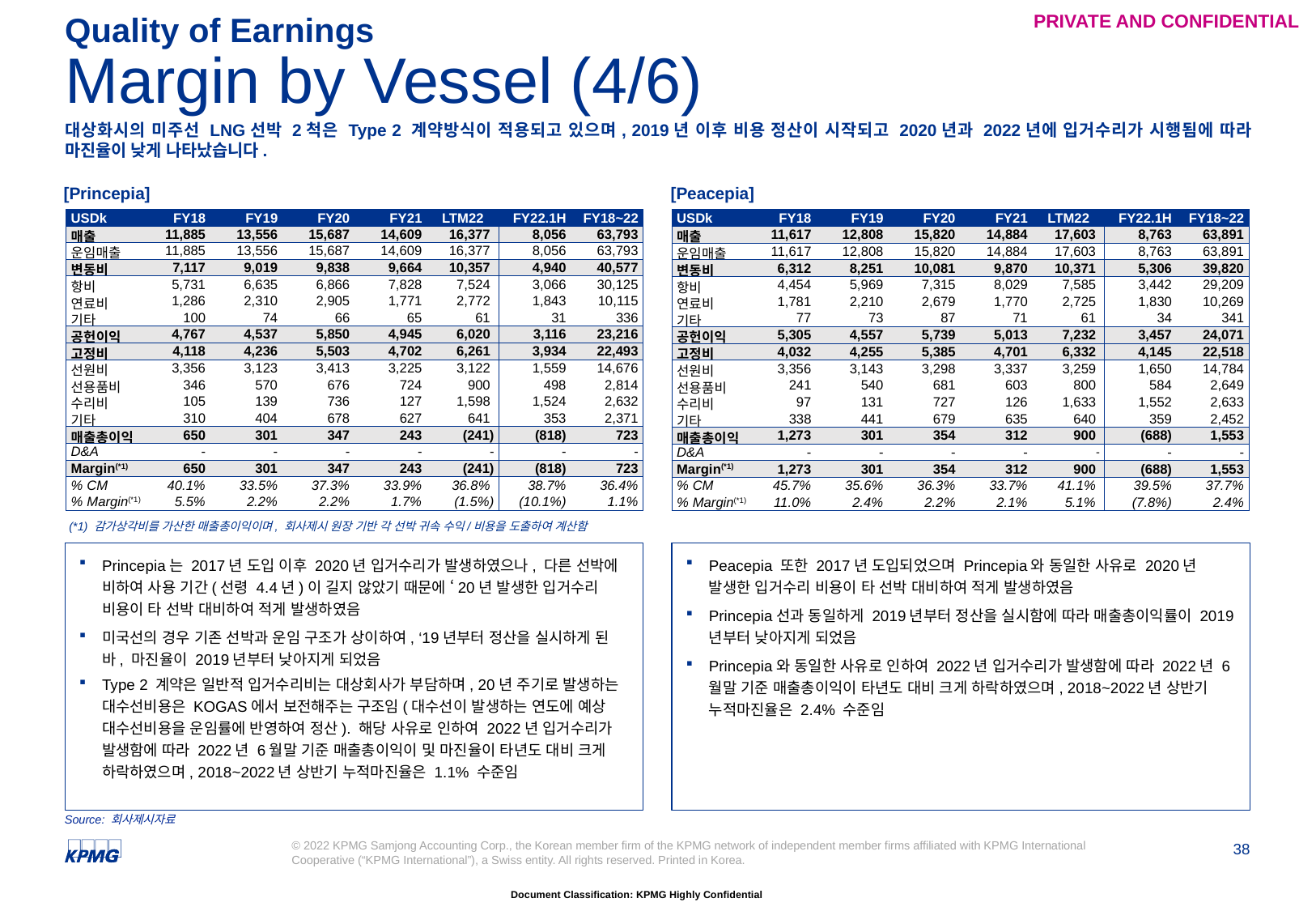

Quality of Earnings
# Margin by Vessel (4/6)
대상화시의 미주선 LNG선박 2척은 Type 2 계약방식이 적용되고 있으며, 2019년 이후 비용 정산이 시작되고 2020년과 2022년에 입거수리가 시행됨에 따라 마진율이 낮게 나타났습니다.
[Princepia]
[Peacepia]
| USDk | FY18 | FY19 | FY20 | FY21 | LTM22 | FY22.1H | FY18~22 |
| --- | --- | --- | --- | --- | --- | --- | --- |
| 매출 | 11,885 | 13,556 | 15,687 | 14,609 | 16,377 | 8,056 | 63,793 |
| 운임매출 | 11,885 | 13,556 | 15,687 | 14,609 | 16,377 | 8,056 | 63,793 |
| 변동비 | 7,117 | 9,019 | 9,838 | 9,664 | 10,357 | 4,940 | 40,577 |
| 항비 | 5,731 | 6,635 | 6,866 | 7,828 | 7,524 | 3,066 | 30,125 |
| 연료비 | 1,286 | 2,310 | 2,905 | 1,771 | 2,772 | 1,843 | 10,115 |
| 기타 | 100 | 74 | 66 | 65 | 61 | 31 | 336 |
| 공헌이익 | 4,767 | 4,537 | 5,850 | 4,945 | 6,020 | 3,116 | 23,216 |
| 고정비 | 4,118 | 4,236 | 5,503 | 4,702 | 6,261 | 3,934 | 22,493 |
| 선원비 | 3,356 | 3,123 | 3,413 | 3,225 | 3,122 | 1,559 | 14,676 |
| 선용품비 | 346 | 570 | 676 | 724 | 900 | 498 | 2,814 |
| 수리비 | 105 | 139 | 736 | 127 | 1,598 | 1,524 | 2,632 |
| 기타 | 310 | 404 | 678 | 627 | 641 | 353 | 2,371 |
| 매출총이익 | 650 | 301 | 347 | 243 | (241) | (818) | 723 |
| D&A | - | - | - | - | - | - | - |
| Margin(\*1) | 650 | 301 | 347 | 243 | (241) | (818) | 723 |
| % CM | 40.1% | 33.5% | 37.3% | 33.9% | 36.8% | 38.7% | 36.4% |
| % Margin(\*1) | 5.5% | 2.2% | 2.2% | 1.7% | (1.5%) | (10.1%) | 1.1% |
| USDk | FY18 | FY19 | FY20 | FY21 | LTM22 | FY22.1H | FY18~22 |
| --- | --- | --- | --- | --- | --- | --- | --- |
| 매출 | 11,617 | 12,808 | 15,820 | 14,884 | 17,603 | 8,763 | 63,891 |
| 운임매출 | 11,617 | 12,808 | 15,820 | 14,884 | 17,603 | 8,763 | 63,891 |
| 변동비 | 6,312 | 8,251 | 10,081 | 9,870 | 10,371 | 5,306 | 39,820 |
| 항비 | 4,454 | 5,969 | 7,315 | 8,029 | 7,585 | 3,442 | 29,209 |
| 연료비 | 1,781 | 2,210 | 2,679 | 1,770 | 2,725 | 1,830 | 10,269 |
| 기타 | 77 | 73 | 87 | 71 | 61 | 34 | 341 |
| 공헌이익 | 5,305 | 4,557 | 5,739 | 5,013 | 7,232 | 3,457 | 24,071 |
| 고정비 | 4,032 | 4,255 | 5,385 | 4,701 | 6,332 | 4,145 | 22,518 |
| 선원비 | 3,356 | 3,143 | 3,298 | 3,337 | 3,259 | 1,650 | 14,784 |
| 선용품비 | 241 | 540 | 681 | 603 | 800 | 584 | 2,649 |
| 수리비 | 97 | 131 | 727 | 126 | 1,633 | 1,552 | 2,633 |
| 기타 | 338 | 441 | 679 | 635 | 640 | 359 | 2,452 |
| 매출총이익 | 1,273 | 301 | 354 | 312 | 900 | (688) | 1,553 |
| D&A | - | - | - | - | - | - | - |
| Margin(\*1) | 1,273 | 301 | 354 | 312 | 900 | (688) | 1,553 |
| % CM | 45.7% | 35.6% | 36.3% | 33.7% | 41.1% | 39.5% | 37.7% |
| % Margin(\*1) | 11.0% | 2.4% | 2.2% | 2.1% | 5.1% | (7.8%) | 2.4% |
(*1) 감가상각비를 가산한 매출총이익이며, 회사제시 원장 기반 각 선박 귀속 수익/비용을 도출하여 계산함
Princepia는 2017년 도입 이후 2020년 입거수리가 발생하였으나, 다른 선박에 비하여 사용 기간(선령 4.4년)이 길지 않았기 때문에 ‘20년 발생한 입거수리 비용이 타 선박 대비하여 적게 발생하였음
미국선의 경우 기존 선박과 운임 구조가 상이하여, ‘19년부터 정산을 실시하게 된 바, 마진율이 2019년부터 낮아지게 되었음
Type 2 계약은 일반적 입거수리비는 대상회사가 부담하며, 20년 주기로 발생하는 대수선비용은 KOGAS에서 보전해주는 구조임(대수선이 발생하는 연도에 예상 대수선비용을 운임률에 반영하여 정산). 해당 사유로 인하여 2022년 입거수리가 발생함에 따라 2022년 6월말 기준 매출총이익이 및 마진율이 타년도 대비 크게 하락하였으며, 2018~2022년 상반기 누적마진율은 1.1% 수준임
Peacepia 또한 2017년 도입되었으며 Princepia와 동일한 사유로 2020년 발생한 입거수리 비용이 타 선박 대비하여 적게 발생하였음
Princepia선과 동일하게 2019년부터 정산을 실시함에 따라 매출총이익률이 2019년부터 낮아지게 되었음
Princepia와 동일한 사유로 인하여 2022년 입거수리가 발생함에 따라 2022년 6월말 기준 매출총이익이 타년도 대비 크게 하락하였으며, 2018~2022년 상반기 누적마진율은 2.4% 수준임

Source: 회사제시자료